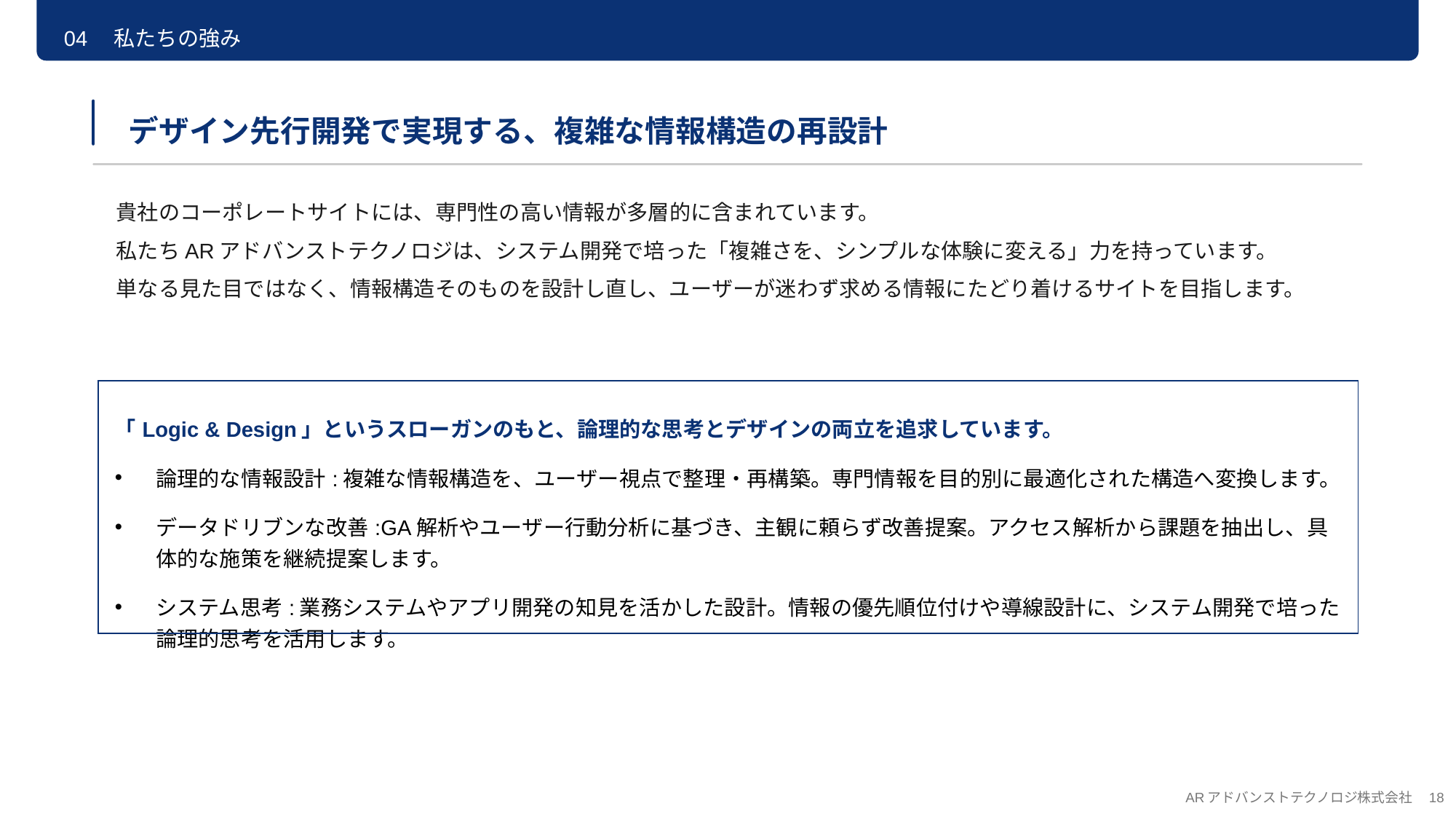

04　私たちの強み
デザイン先行開発で実現する、複雑な情報構造の再設計
貴社のコーポレートサイトには、専門性の高い情報が多層的に含まれています。
私たちARアドバンストテクノロジは、システム開発で培った「複雑さを、シンプルな体験に変える」力を持っています。
単なる見た目ではなく、情報構造そのものを設計し直し、ユーザーが迷わず求める情報にたどり着けるサイトを目指します。
| 「Logic & Design」というスローガンのもと、論理的な思考とデザインの両立を追求しています。 論理的な情報設計:複雑な情報構造を、ユーザー視点で整理・再構築。専門情報を目的別に最適化された構造へ変換します。 データドリブンな改善:GA解析やユーザー行動分析に基づき、主観に頼らず改善提案。アクセス解析から課題を抽出し、具体的な施策を継続提案します。 システム思考:業務システムやアプリ開発の知見を活かした設計。情報の優先順位付けや導線設計に、システム開発で培った論理的思考を活用します。 |
| --- |
ARアドバンストテクノロジ株式会社　18